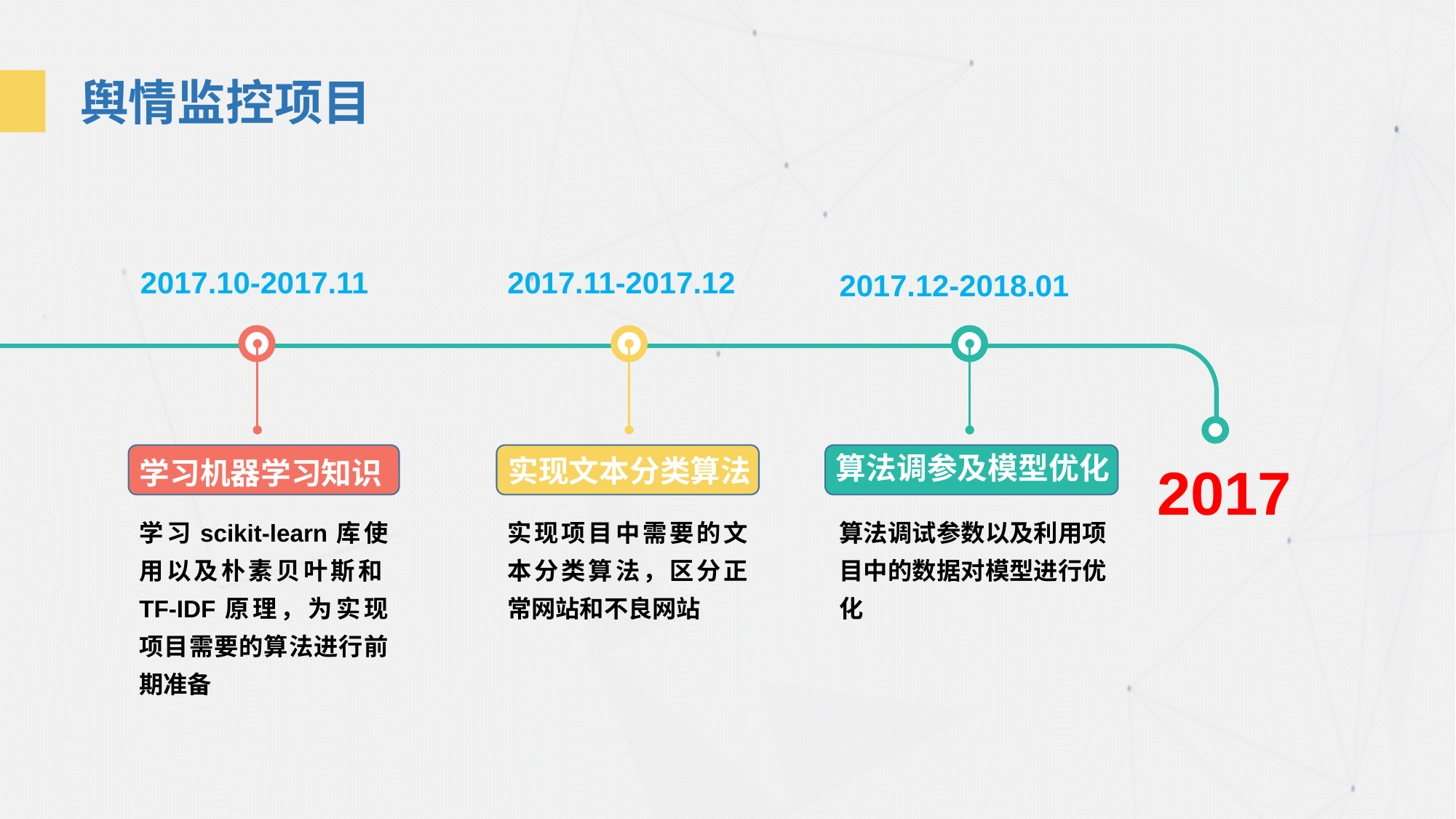

舆情监控项目
2017.10-2017.11
2017.11-2017.12
2017.12-2018.01

算法调参及模型优化

实现文本分类算法
学习机器学习知识
2017
学习scikit-learn库使用以及朴素贝叶斯和TF-IDF原理，为实现项目需要的算法进行前期准备
实现项目中需要的文本分类算法，区分正常网站和不良网站
算法调试参数以及利用项目中的数据对模型进行优化